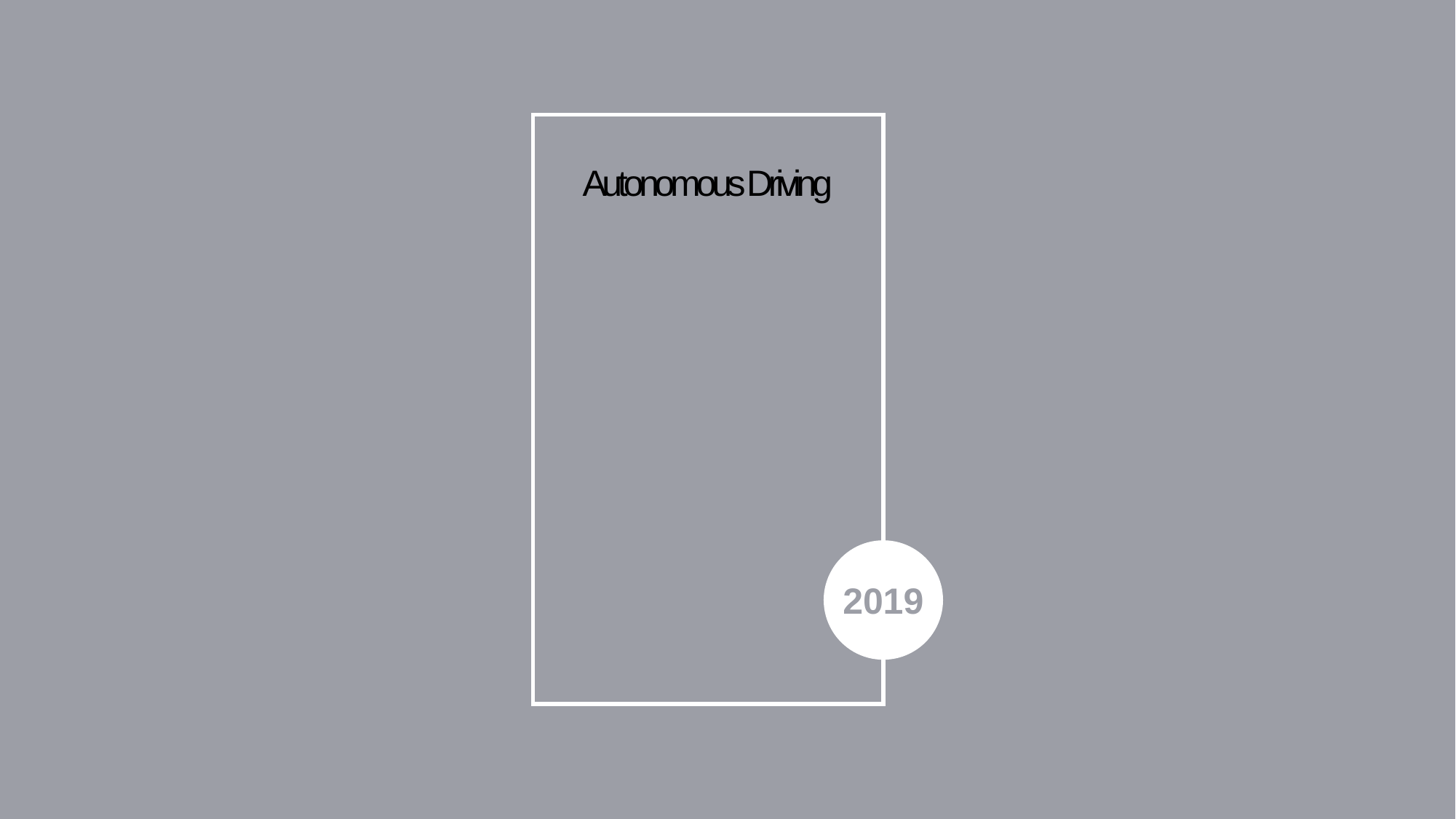

Autonomous Driving
4학년
13 김태현 10 최상욱

3학년
15 최성욱 15 최승완
17 송지윤 17 한가비

2019
2019 .03. 05